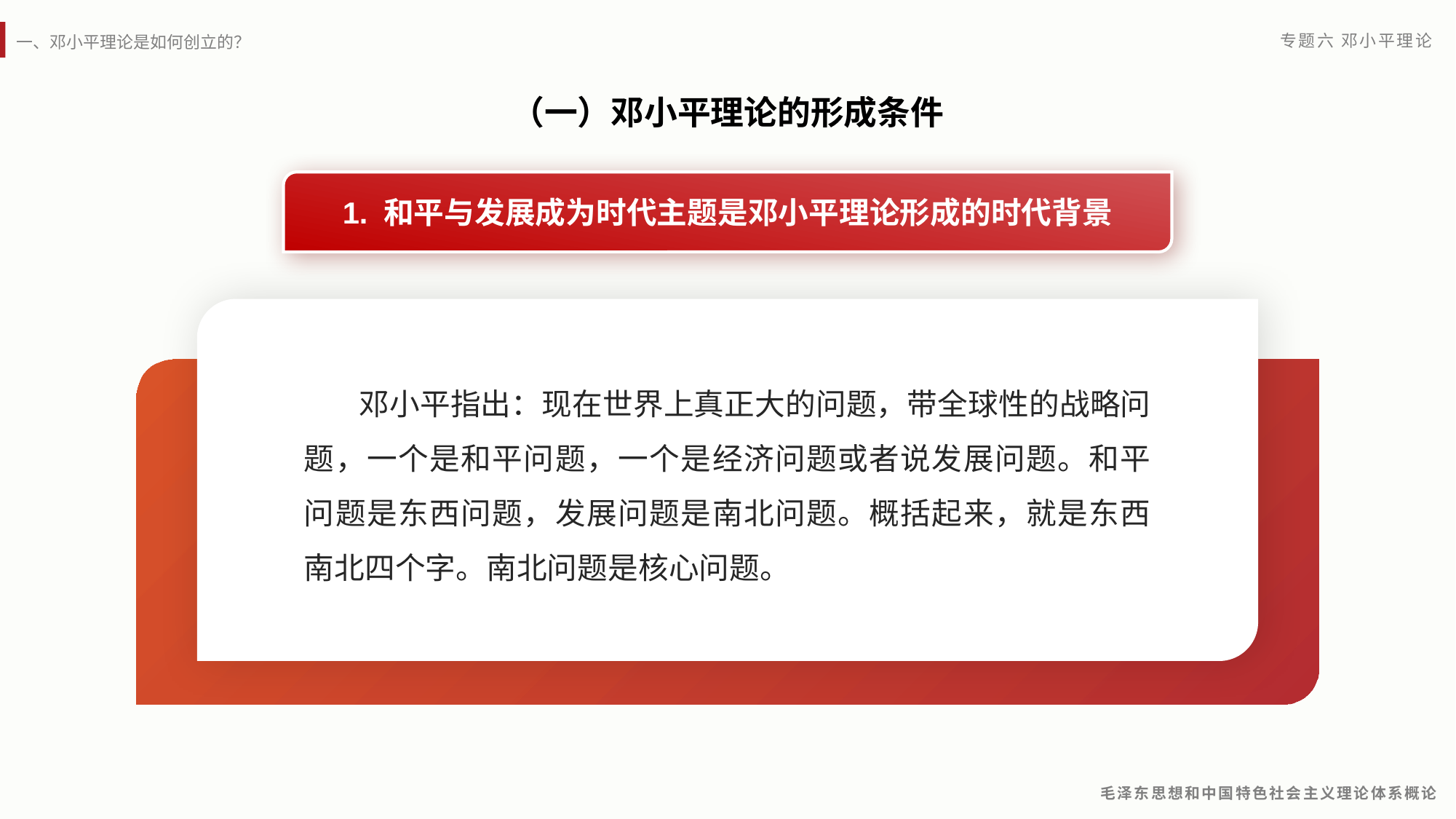

（一）邓小平理论的形成条件
1. 和平与发展成为时代主题是邓小平理论形成的时代背景

       邓小平指出：现在世界上真正大的问题，带全球性的战略问题，一个是和平问题，一个是经济问题或者说发展问题。和平问题是东西问题，发展问题是南北问题。概括起来，就是东西南北四个字。南北问题是核心问题。